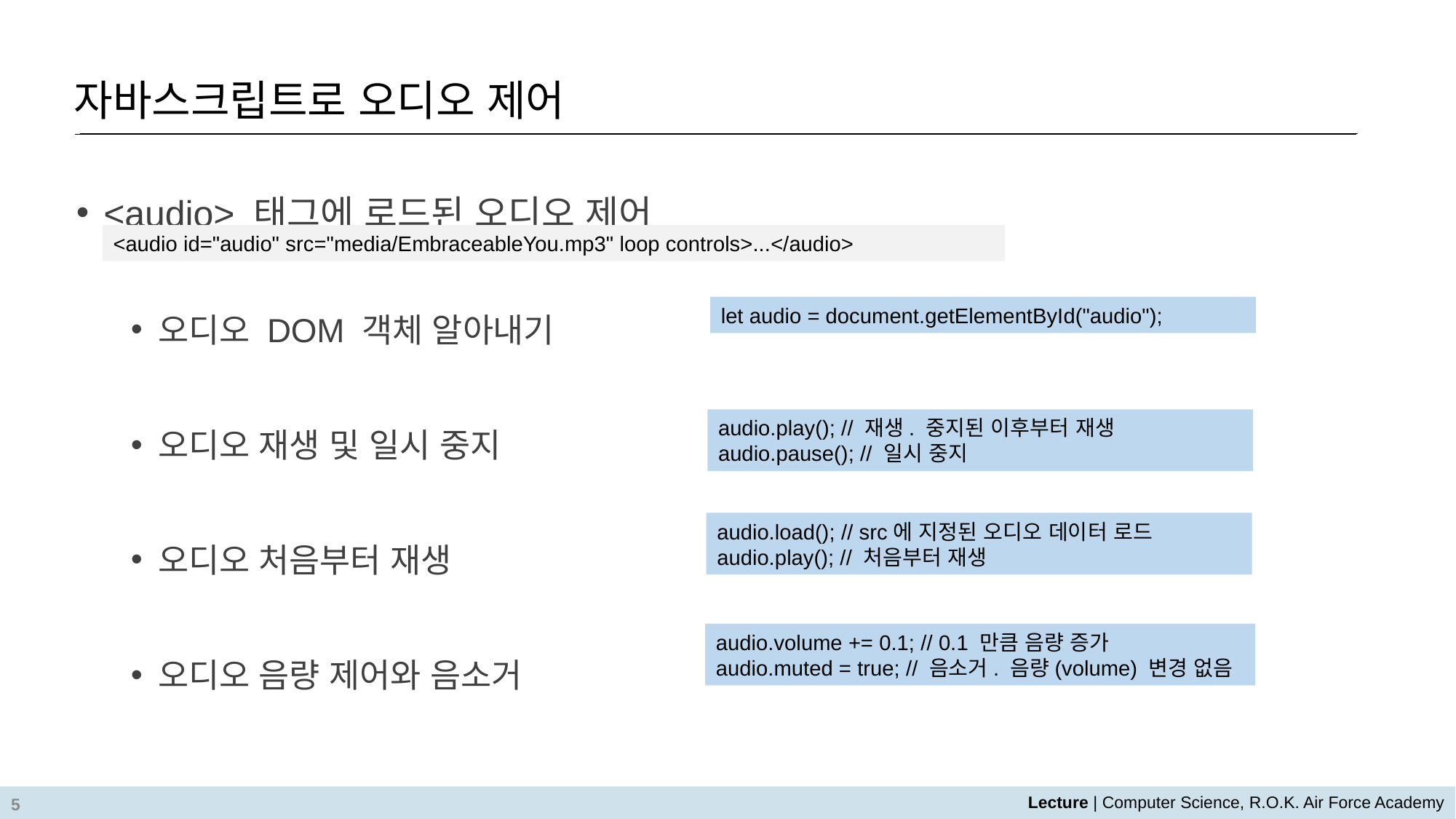

자바스크립트로 오디오 제어
<audio> 태그에 로드된 오디오 제어

오디오 DOM 객체 알아내기

오디오 재생 및 일시 중지

오디오 처음부터 재생

오디오 음량 제어와 음소거

<audio id="audio" src="media/EmbraceableYou.mp3" loop controls>...</audio>
let audio = document.getElementById("audio");
audio.play(); // 재생. 중지된 이후부터 재생
audio.pause(); // 일시 중지
audio.load(); // src에 지정된 오디오 데이터 로드
audio.play(); // 처음부터 재생
audio.volume += 0.1; // 0.1 만큼 음량 증가
audio.muted = true; // 음소거. 음량(volume) 변경 없음
5